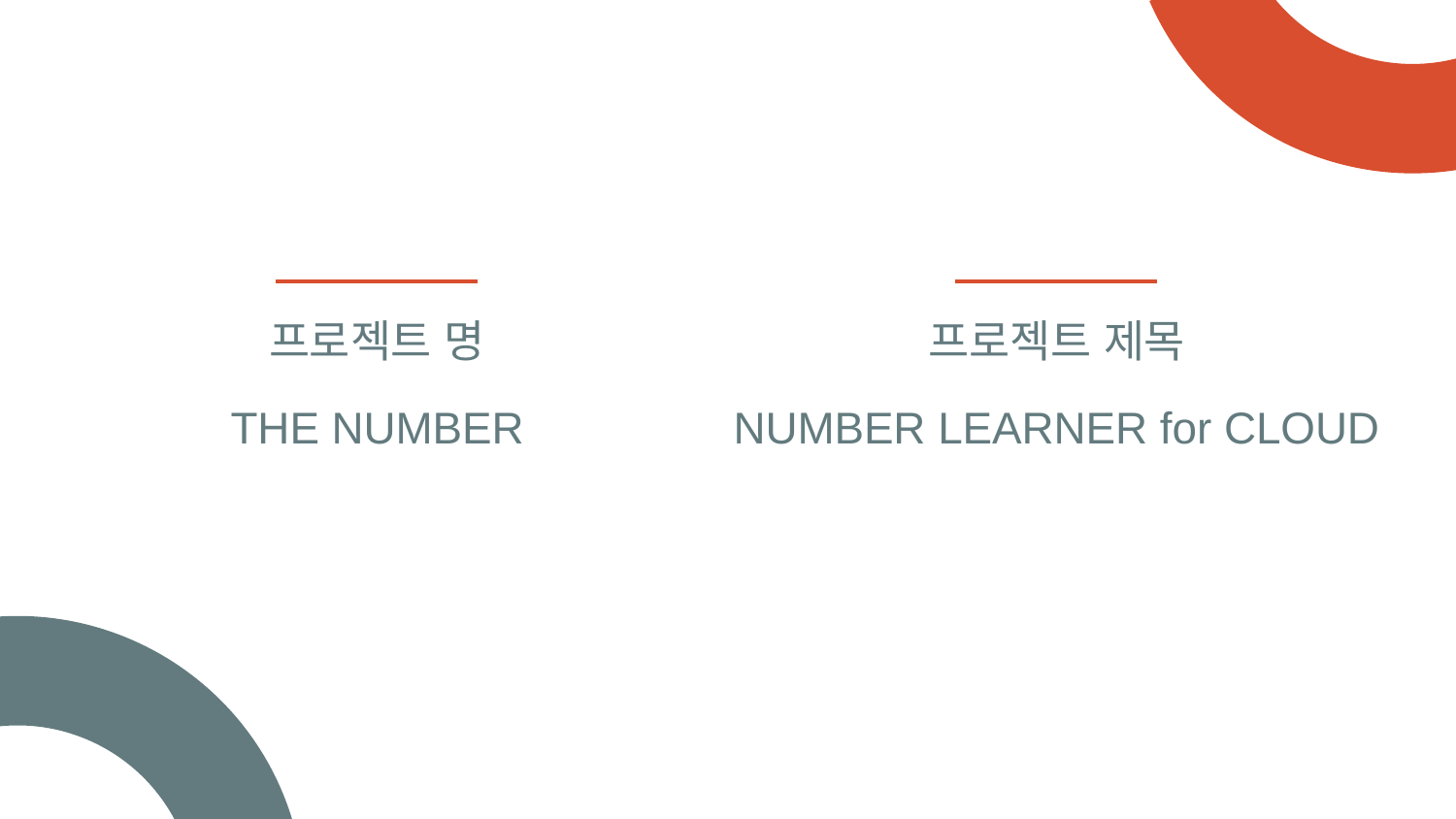

프로젝트 명
THE NUMBER
프로젝트 제목
NUMBER LEARNER for CLOUD